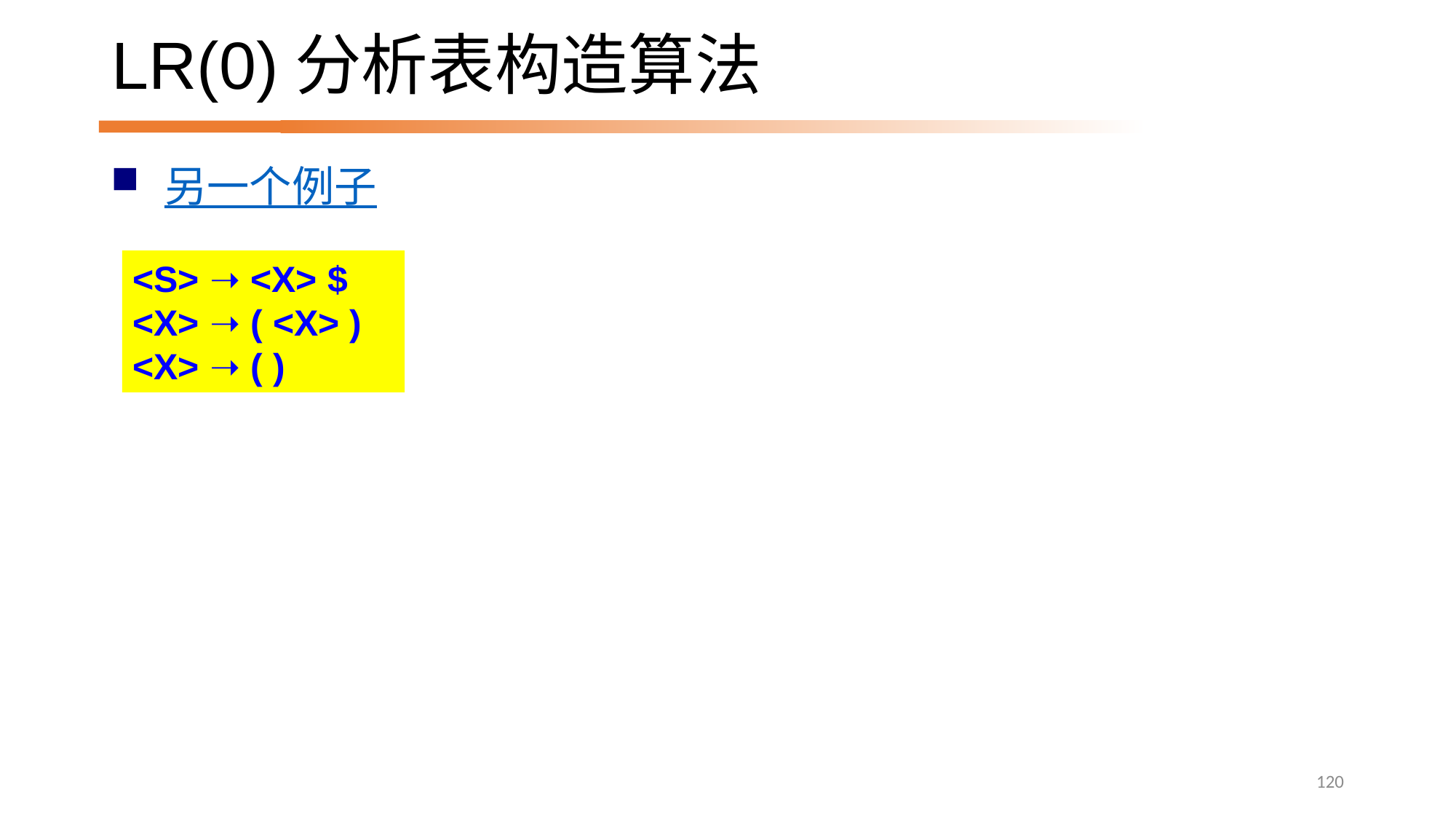

# LR(0)分析表构造算法
另一个例子
<S> ➝ <X> $
<X> ➝ ( <X> )
<X> ➝ ( )
120